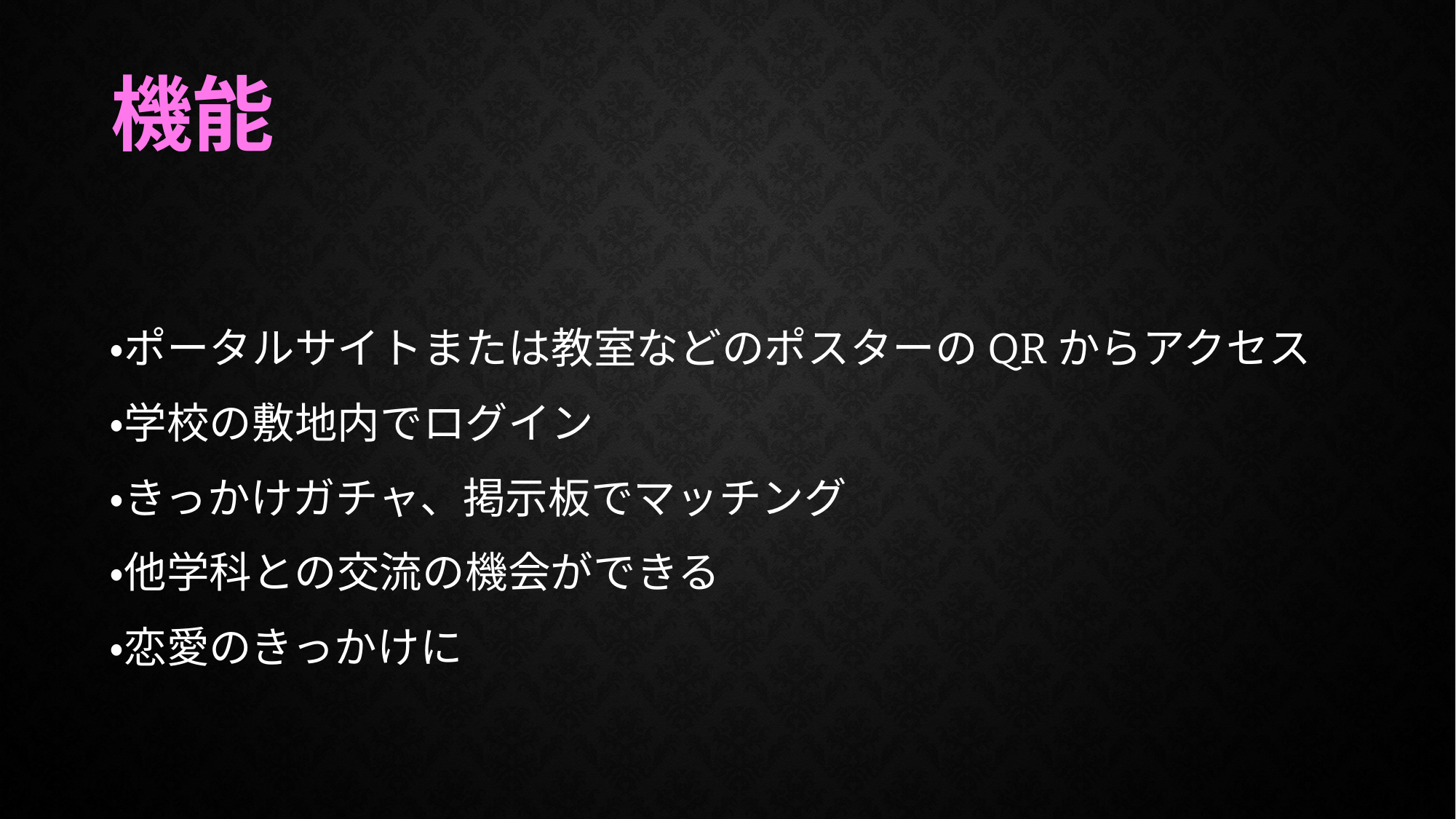

機能
・ポータルサイトまたは教室などのポスターのQRからアクセス
・学校の敷地内でログイン
・きっかけガチャ、掲示板でマッチング
・他学科との交流の機会ができる
・恋愛のきっかけに